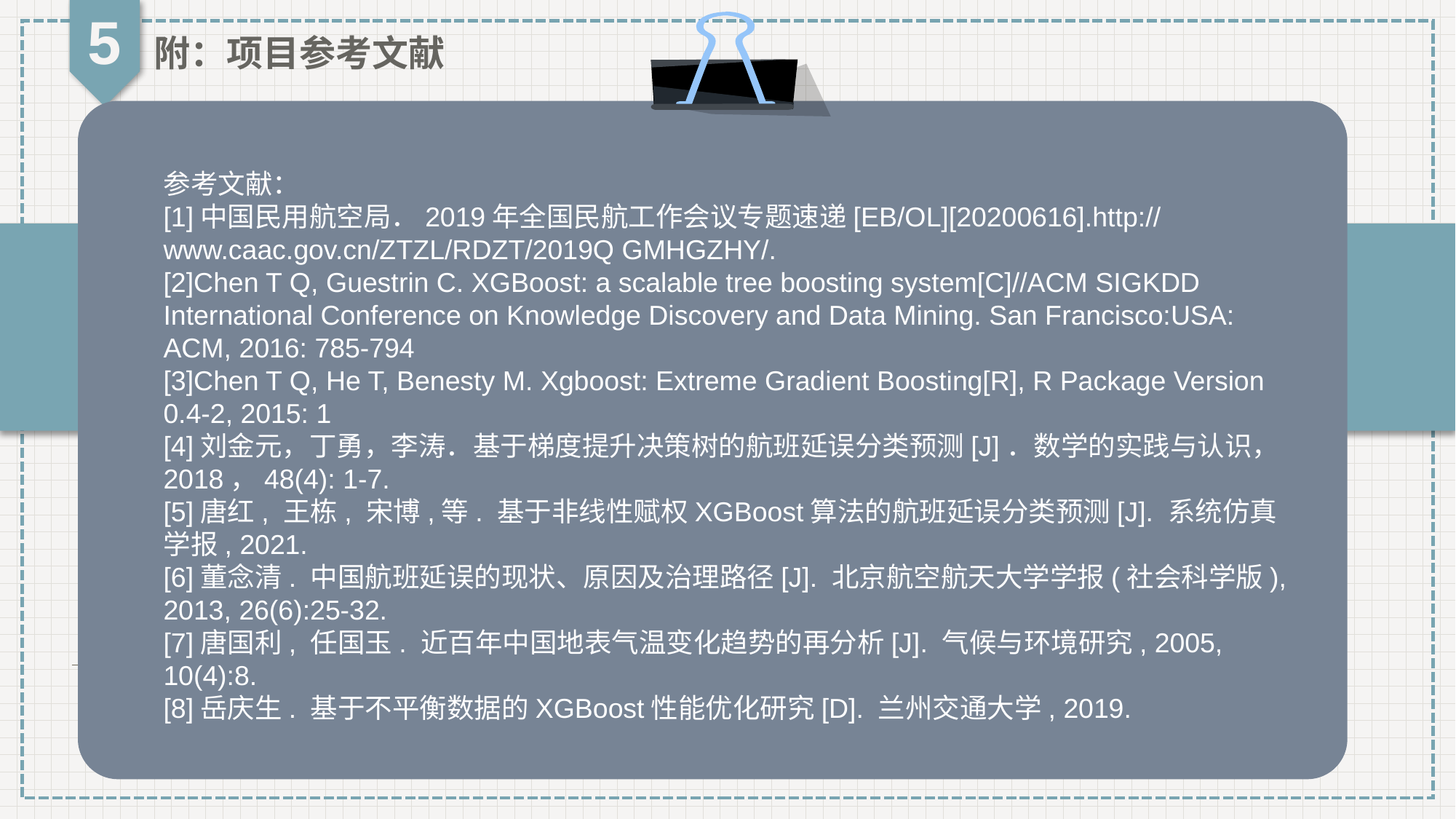

5

附：项目参考文献
参考文献：
[1]中国民用航空局．2019年全国民航工作会议专题速递[EB/OL][20200616].http://www.caac.gov.cn/ZTZL/RDZT/2019Q GMHGZHY/.
[2]Chen T Q, Guestrin C. XGBoost: a scalable tree boosting system[C]//ACM SIGKDD International Conference on Knowledge Discovery and Data Mining. San Francisco:USA: ACM, 2016: 785-794
[3]Chen T Q, He T, Benesty M. Xgboost: Extreme Gradient Boosting[R], R Package Version 0.4-2, 2015: 1
[4]刘金元，丁勇，李涛．基于梯度提升决策树的航班延误分类预测[J]．数学的实践与认识，2018，48(4): 1-7.
[5]唐红, 王栋, 宋博,等. 基于非线性赋权XGBoost算法的航班延误分类预测[J]. 系统仿真学报, 2021.
[6]董念清. 中国航班延误的现状、原因及治理路径[J]. 北京航空航天大学学报(社会科学版), 2013, 26(6):25-32.
[7]唐国利, 任国玉. 近百年中国地表气温变化趋势的再分析[J]. 气候与环境研究, 2005, 10(4):8.
[8]岳庆生. 基于不平衡数据的XGBoost性能优化研究[D]. 兰州交通大学, 2019.